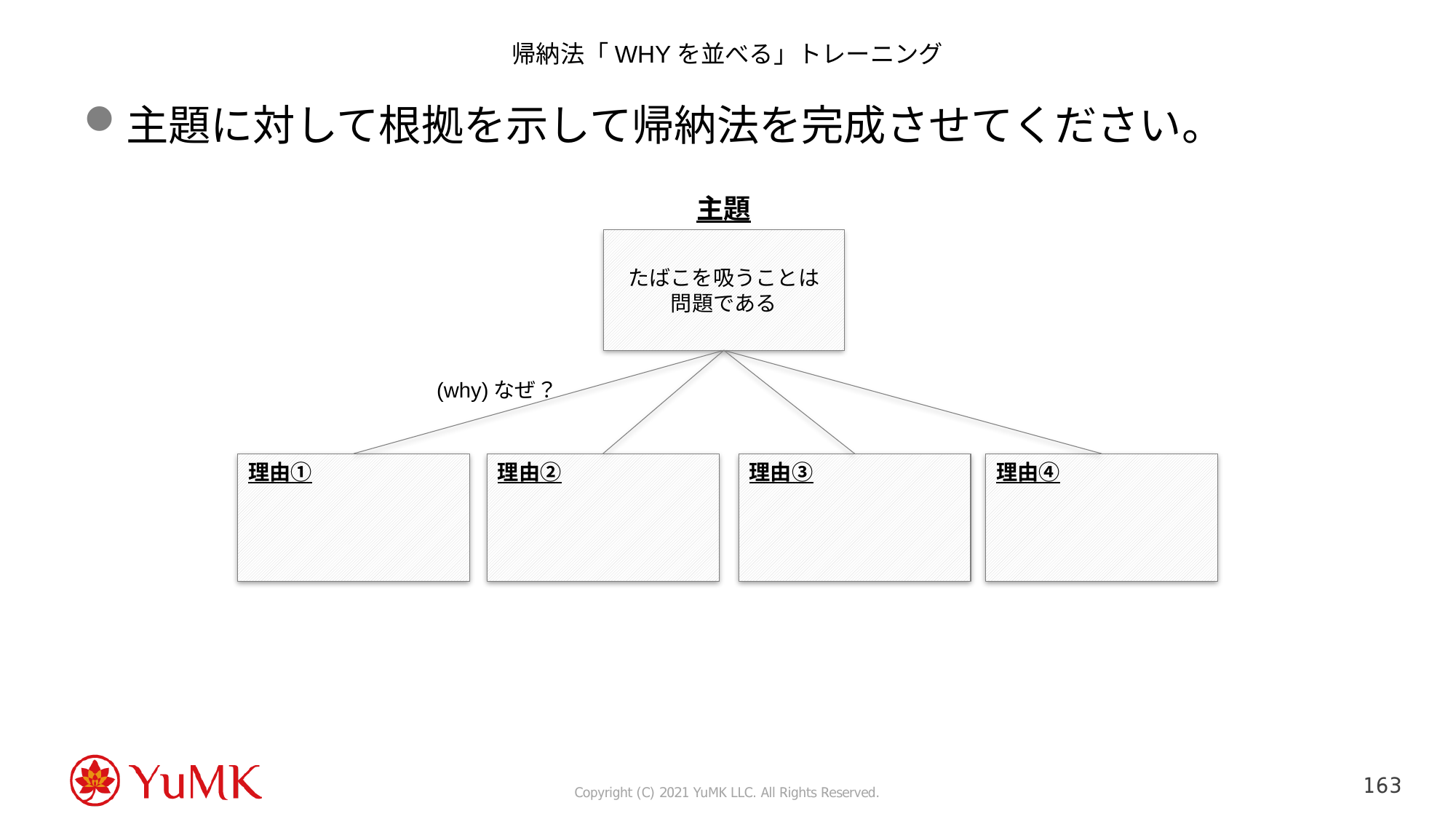

# 帰納法「WHYを並べる」トレーニング
主題に対して根拠を示して帰納法を完成させてください。
主題
たばこを吸うことは
問題である
(why)なぜ？
理由①
理由②
理由③
理由④
163